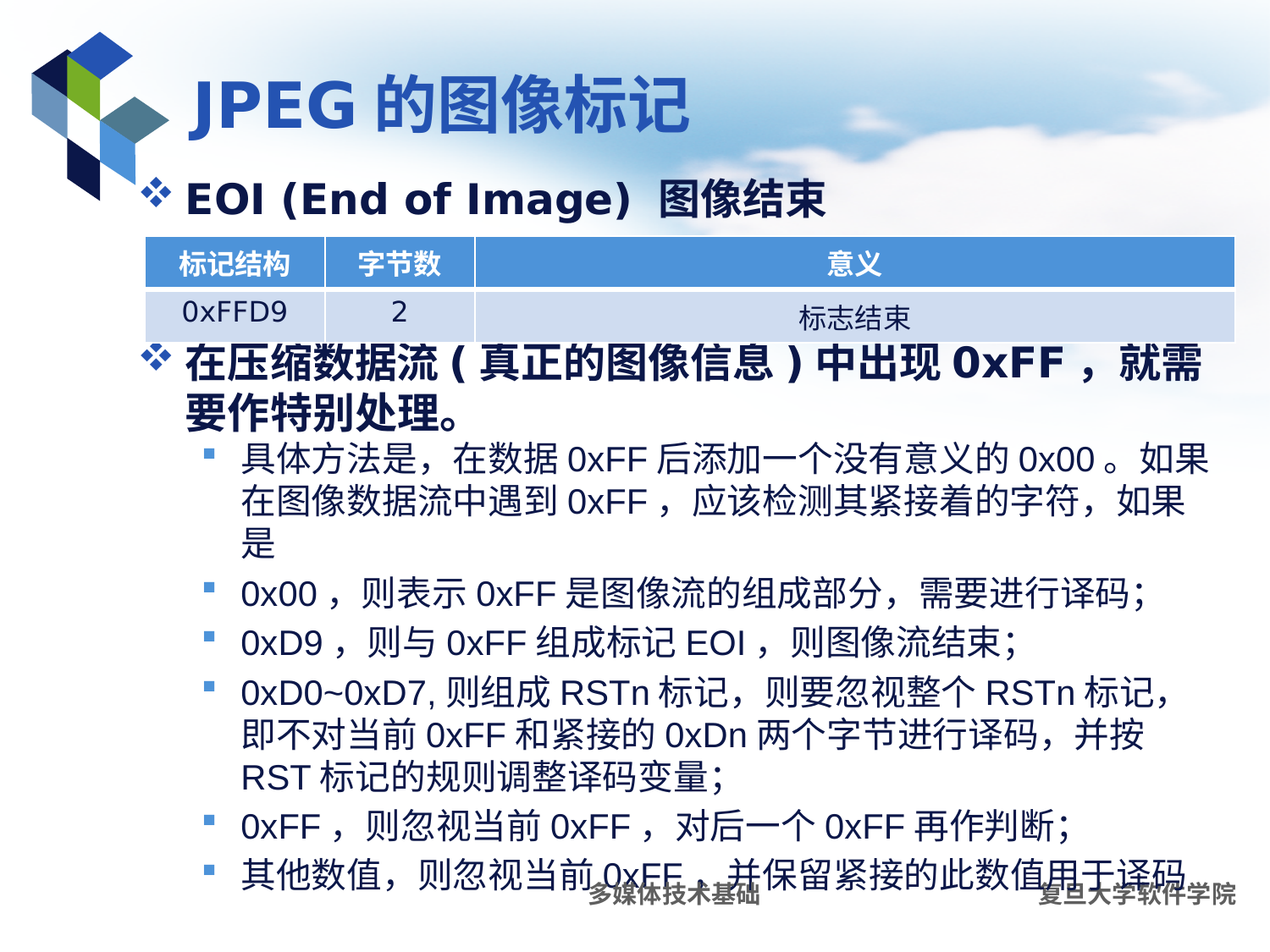

# JPEG的图像标记
EOI (End of Image) 图像结束

在压缩数据流(真正的图像信息)中出现0xFF，就需要作特别处理。
具体方法是，在数据0xFF后添加一个没有意义的0x00。如果在图像数据流中遇到0xFF，应该检测其紧接着的字符，如果是
0x00，则表示0xFF是图像流的组成部分，需要进行译码；
0xD9，则与0xFF组成标记EOI，则图像流结束；
0xD0~0xD7,则组成RSTn标记，则要忽视整个RSTn标记，即不对当前0xFF和紧接的0xDn两个字节进行译码，并按RST标记的规则调整译码变量；
0xFF，则忽视当前0xFF，对后一个0xFF再作判断；
其他数值，则忽视当前0xFF，并保留紧接的此数值用于译码
| 标记结构 | 字节数 | 意义 |
| --- | --- | --- |
| 0xFFD9 | 2 | 标志结束 |
多媒体技术基础